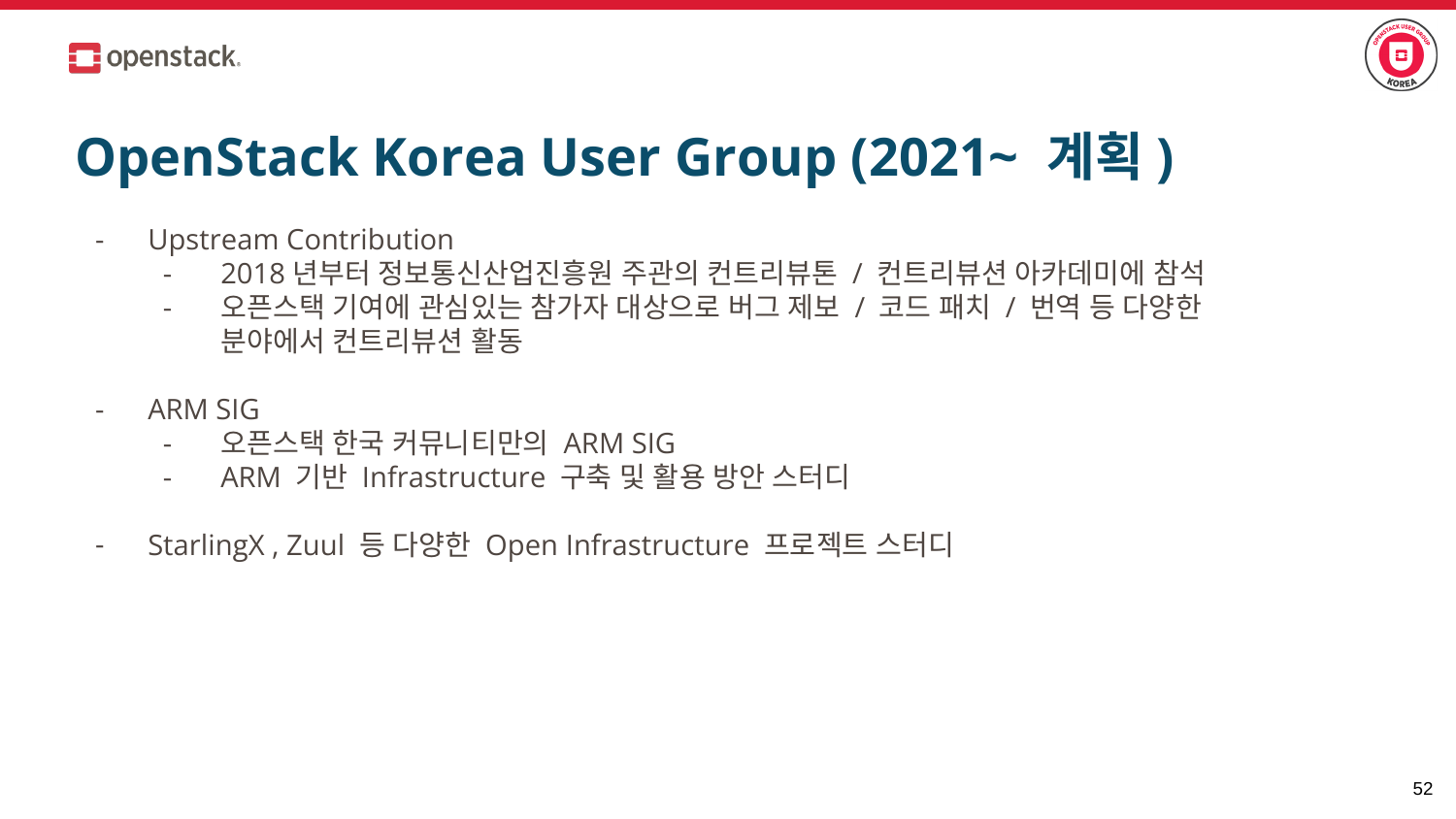

# OpenStack Korea User Group (2021~ 계획)
Upstream Contribution
2018년부터 정보통신산업진흥원 주관의 컨트리뷰톤 / 컨트리뷰션 아카데미에 참석
오픈스택 기여에 관심있는 참가자 대상으로 버그 제보 / 코드 패치 / 번역 등 다양한 분야에서 컨트리뷰션 활동
ARM SIG
오픈스택 한국 커뮤니티만의 ARM SIG
ARM 기반 Infrastructure 구축 및 활용 방안 스터디
StarlingX , Zuul 등 다양한 Open Infrastructure 프로젝트 스터디
52